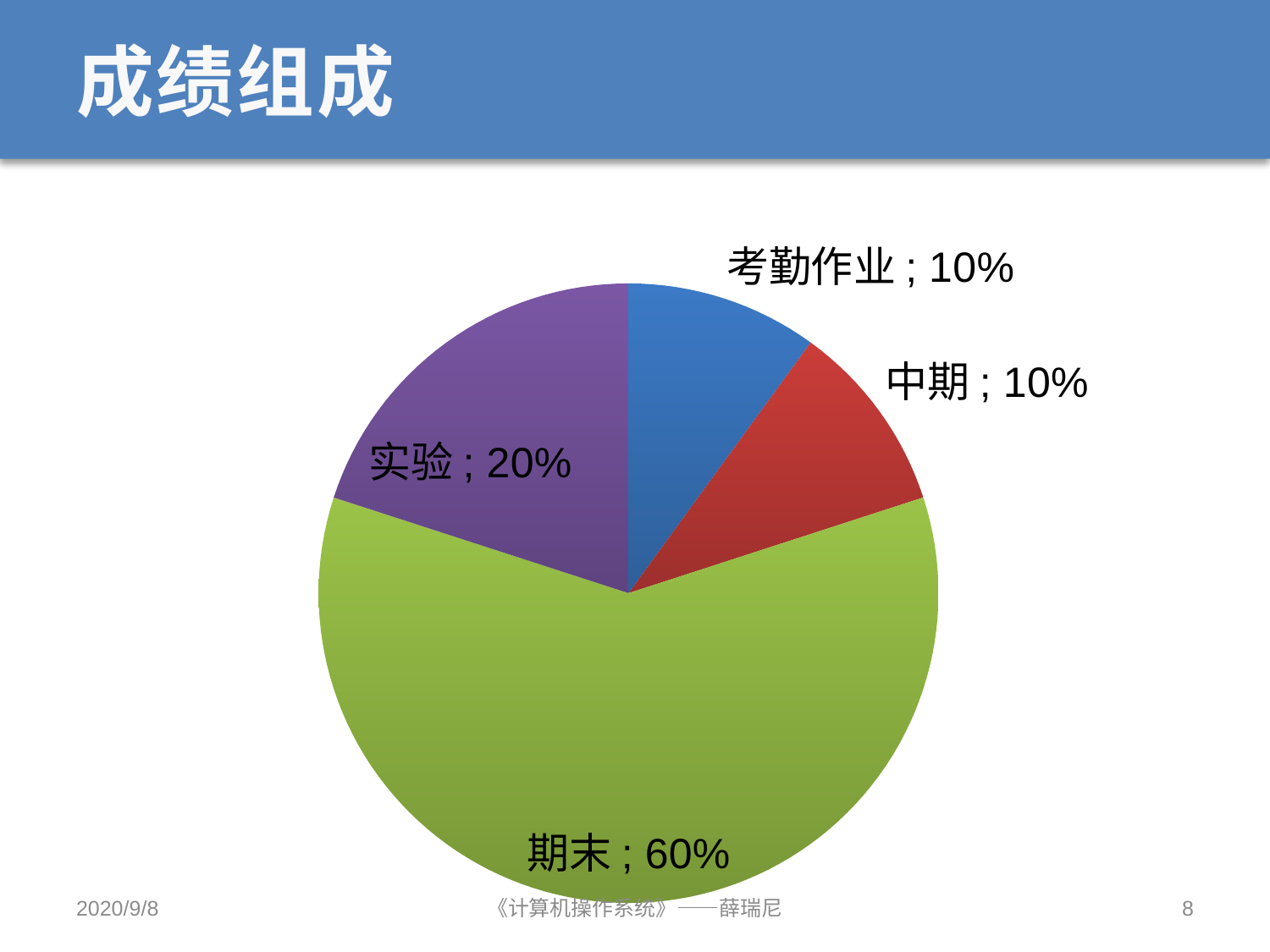

# 成绩组成

### Chart

| Category | 比例 |
|---|---|
| 考勤作业 | 0.1 |
| 中期 | 0.1 |
| 期末 | 0.6 |
| 实验 | 0.2 |
2020/9/8
《计算机操作系统》——薛瑞尼
8